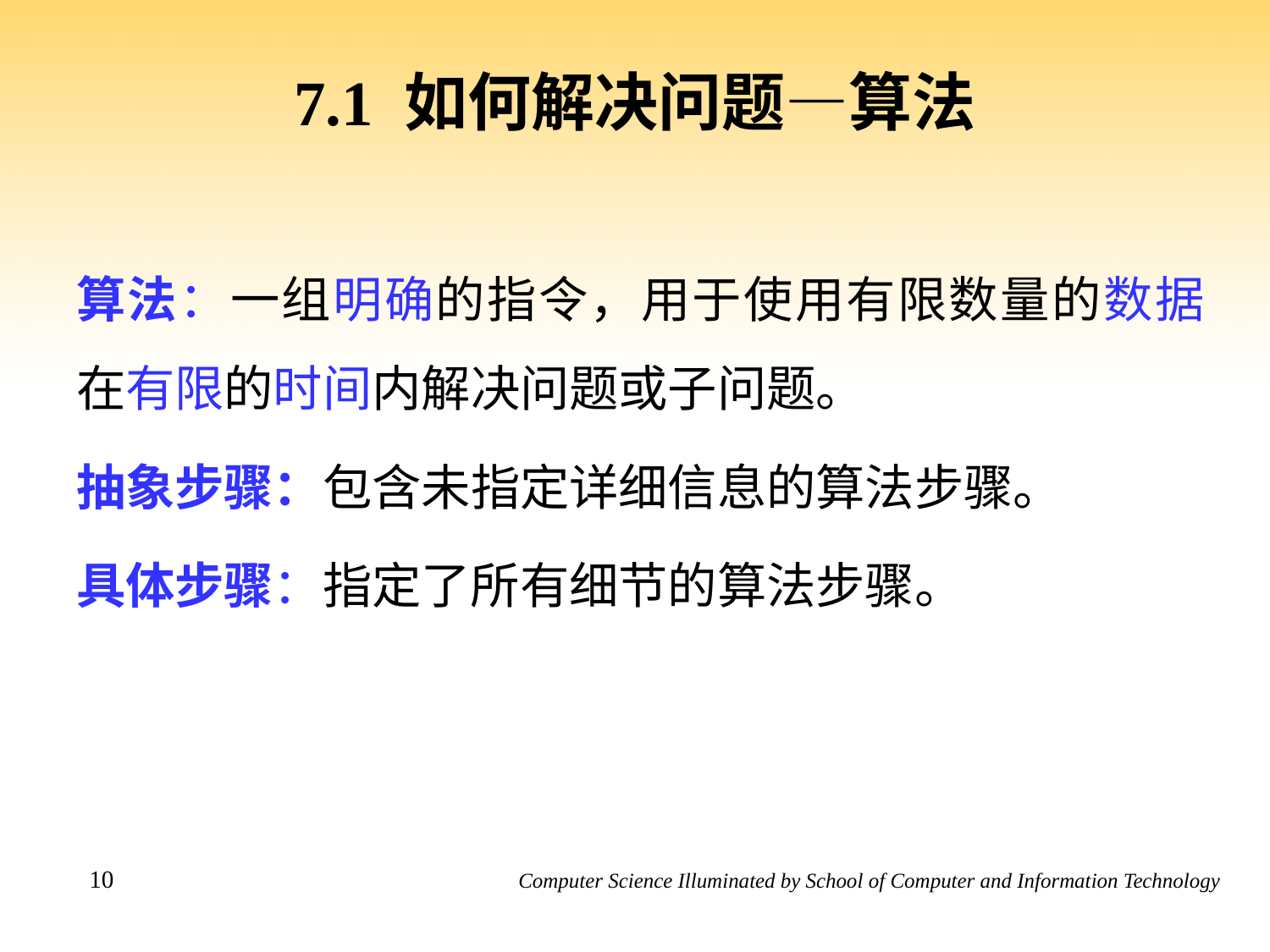

# 7.1 如何解决问题—算法
算法：一组明确的指令，用于使用有限数量的数据在有限的时间内解决问题或子问题。
抽象步骤：包含未指定详细信息的算法步骤。
具体步骤：指定了所有细节的算法步骤。
10